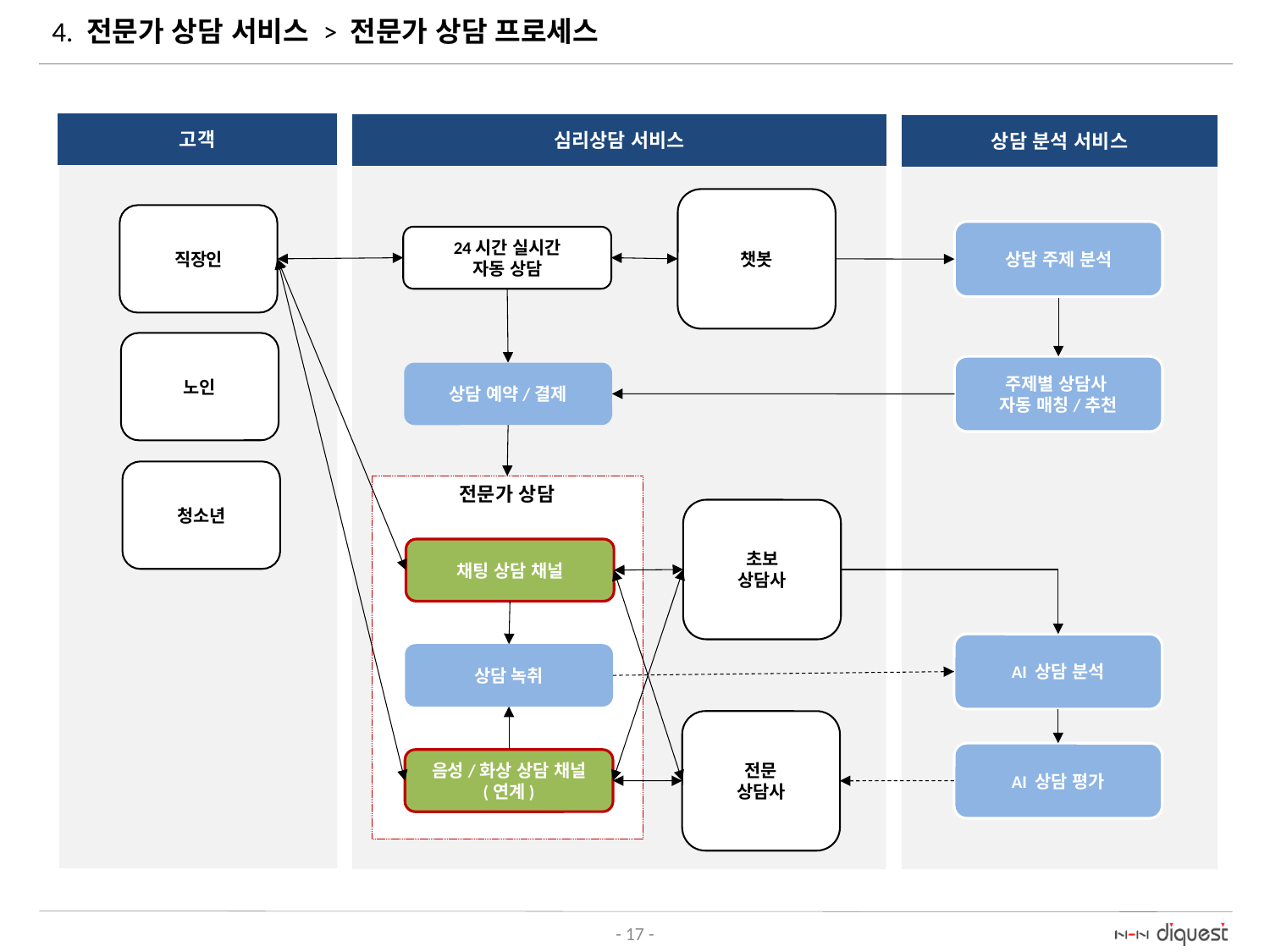

# 4. 전문가 상담 서비스 > 전문가 상담 프로세스
고객
심리상담 서비스
상담 분석 서비스

챗봇
직장인
상담 주제 분석
24시간 실시간
자동 상담
노인
주제별 상담사
자동 매칭/추천
상담 예약/결제
청소년
전문가 상담
초보
상담사
채팅 상담 채널
AI 상담 분석
상담 녹취
전문
상담사
AI 상담 평가
음성/화상 상담 채널
(연계)
- 17 -